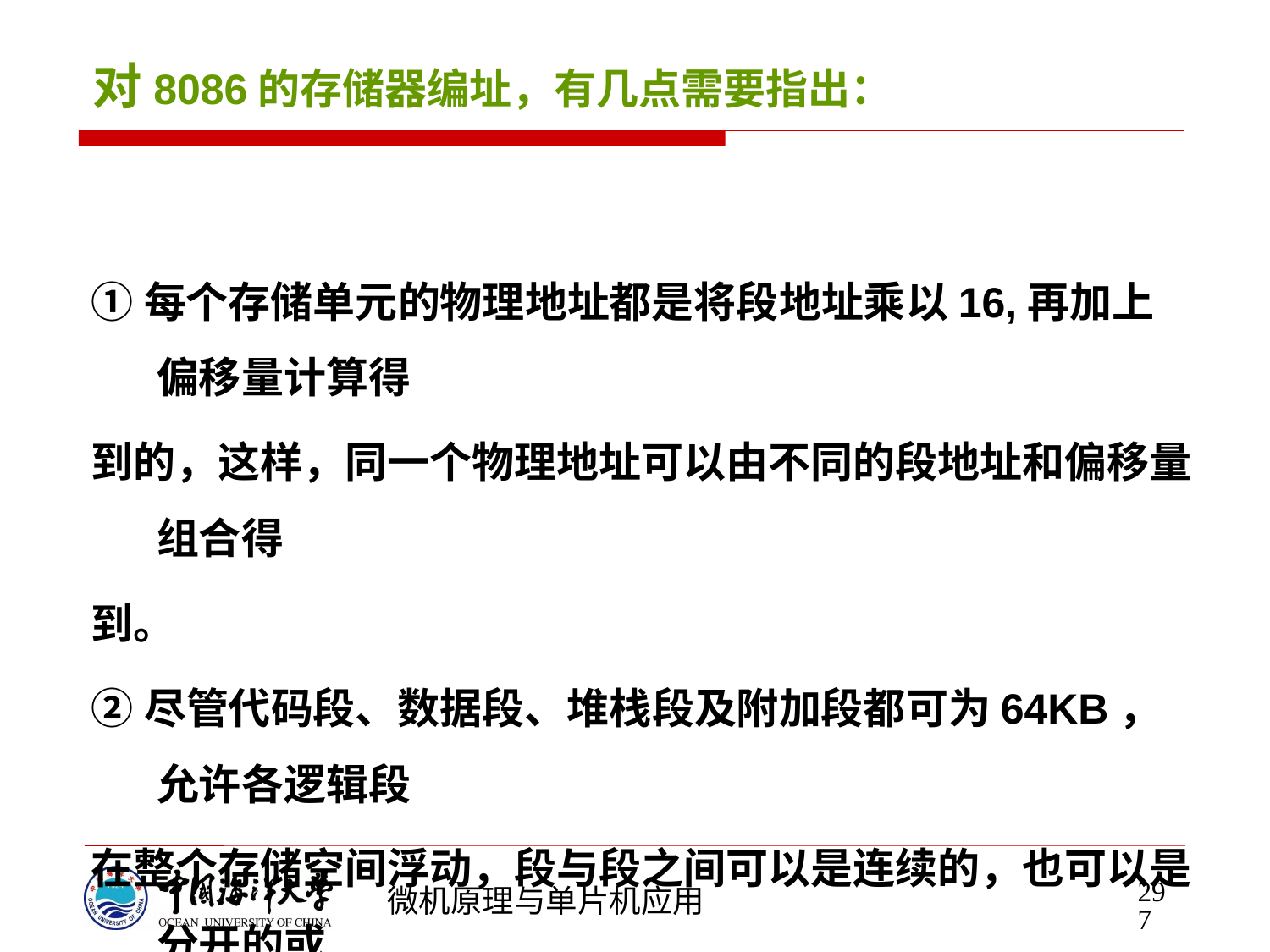

# 对8086的存储器编址，有几点需要指出：
①每个存储单元的物理地址都是将段地址乘以16,再加上偏移量计算得
到的，这样，同一个物理地址可以由不同的段地址和偏移量组合得
到。
②尽管代码段、数据段、堆栈段及附加段都可为64KB，允许各逻辑段
在整个存储空间浮动，段与段之间可以是连续的，也可以是分开的或
段之间可以有互相覆盖的地方。【注见书P45图2.24】
297